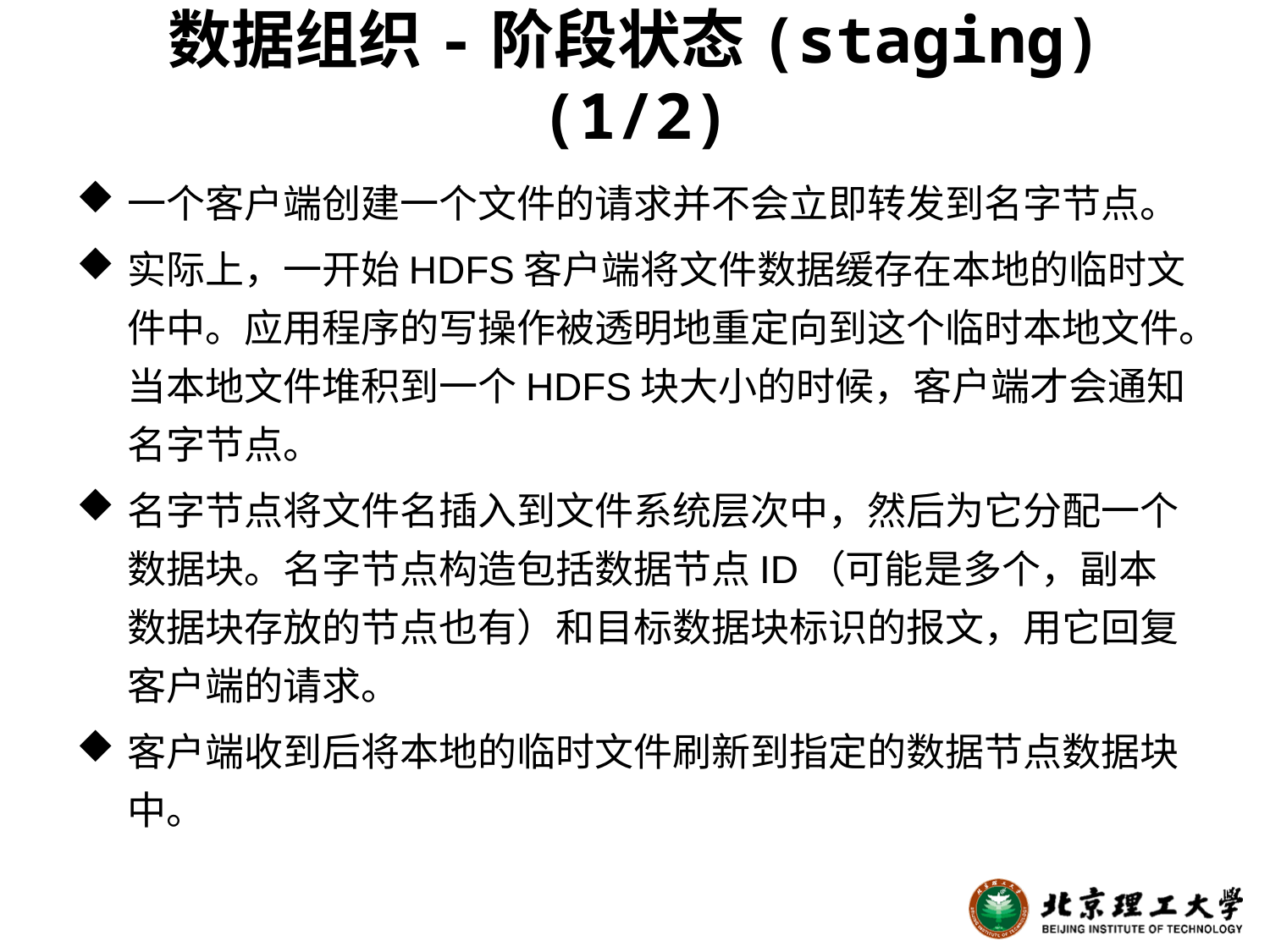

# 数据组织-阶段状态(staging)(1/2)
一个客户端创建一个文件的请求并不会立即转发到名字节点。
实际上，一开始HDFS客户端将文件数据缓存在本地的临时文件中。应用程序的写操作被透明地重定向到这个临时本地文件。当本地文件堆积到一个HDFS块大小的时候，客户端才会通知名字节点。
名字节点将文件名插入到文件系统层次中，然后为它分配一个数据块。名字节点构造包括数据节点ID（可能是多个，副本数据块存放的节点也有）和目标数据块标识的报文，用它回复客户端的请求。
客户端收到后将本地的临时文件刷新到指定的数据节点数据块中。